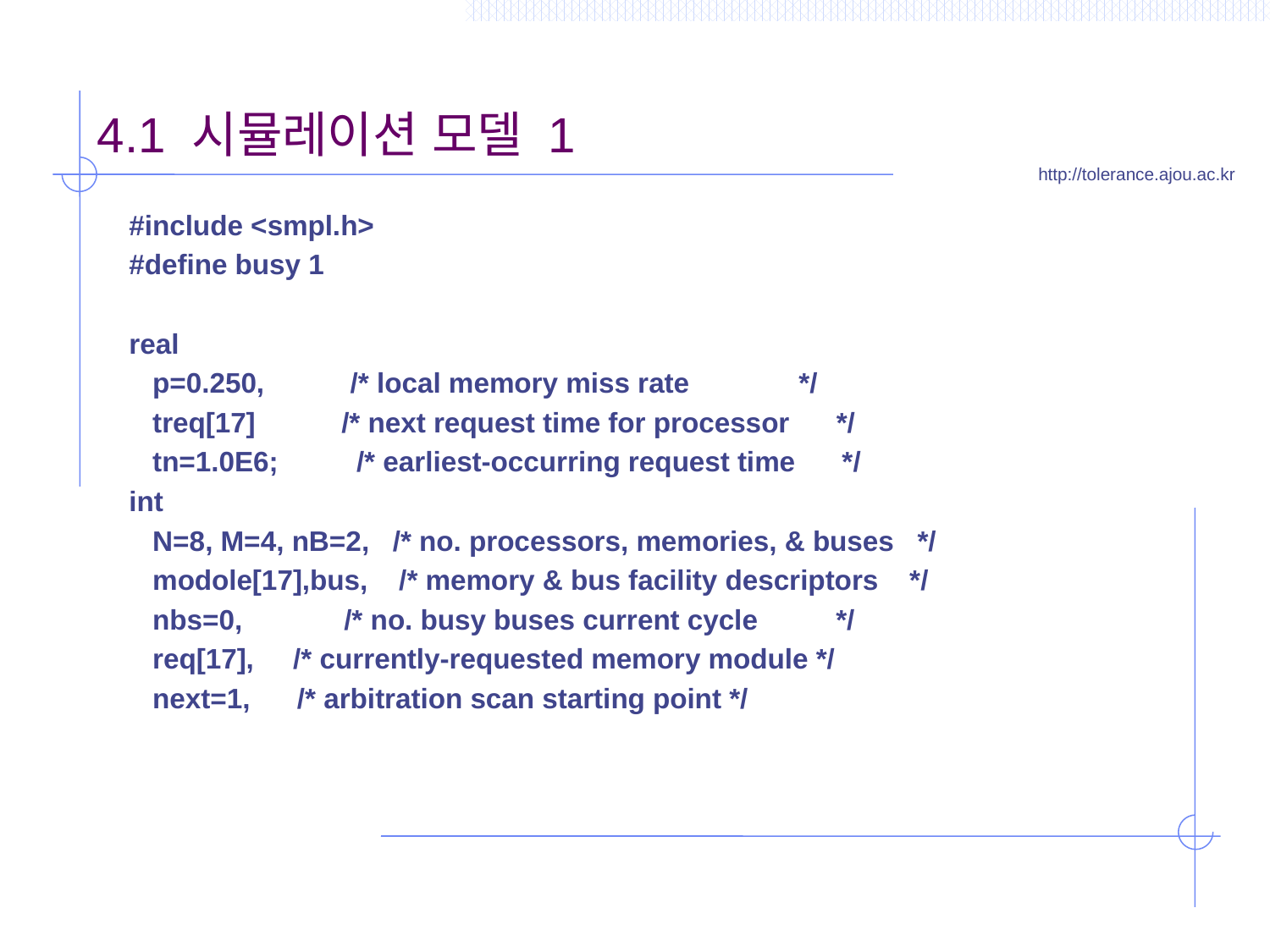

# 4.1 시뮬레이션 모델 1
#include <smpl.h>
#define busy 1

real
   p=0.250,           /* local memory miss rate              */
   treq[17]           /* next request time for processor      */
   tn=1.0E6;          /* earliest-occurring request time      */
int
   N=8, M=4, nB=2,   /* no. processors, memories, & buses   */
   modole[17],bus,    /* memory & bus facility descriptors    */
   nbs=0,             /* no. busy buses current cycle          */
   req[17],     /* currently-requested memory module */
   next=1,      /* arbitration scan starting point */